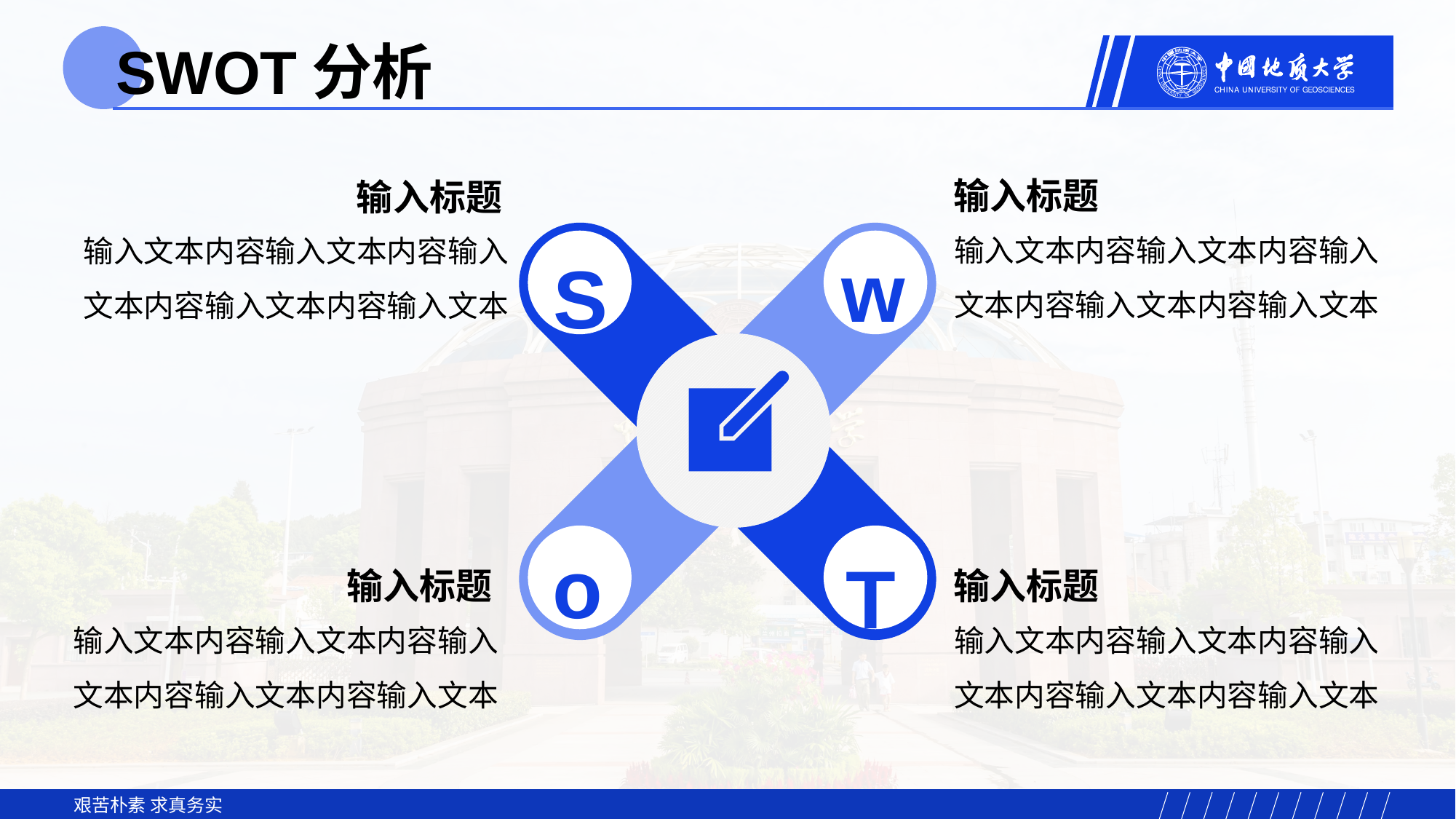

SWOT分析

w

S

o

T

输入标题
输入文本内容输入文本内容输入文本内容输入文本内容输入文本
输入标题
输入文本内容输入文本内容输入文本内容输入文本内容输入文本

输入标题
输入文本内容输入文本内容输入文本内容输入文本内容输入文本
输入标题
输入文本内容输入文本内容输入文本内容输入文本内容输入文本